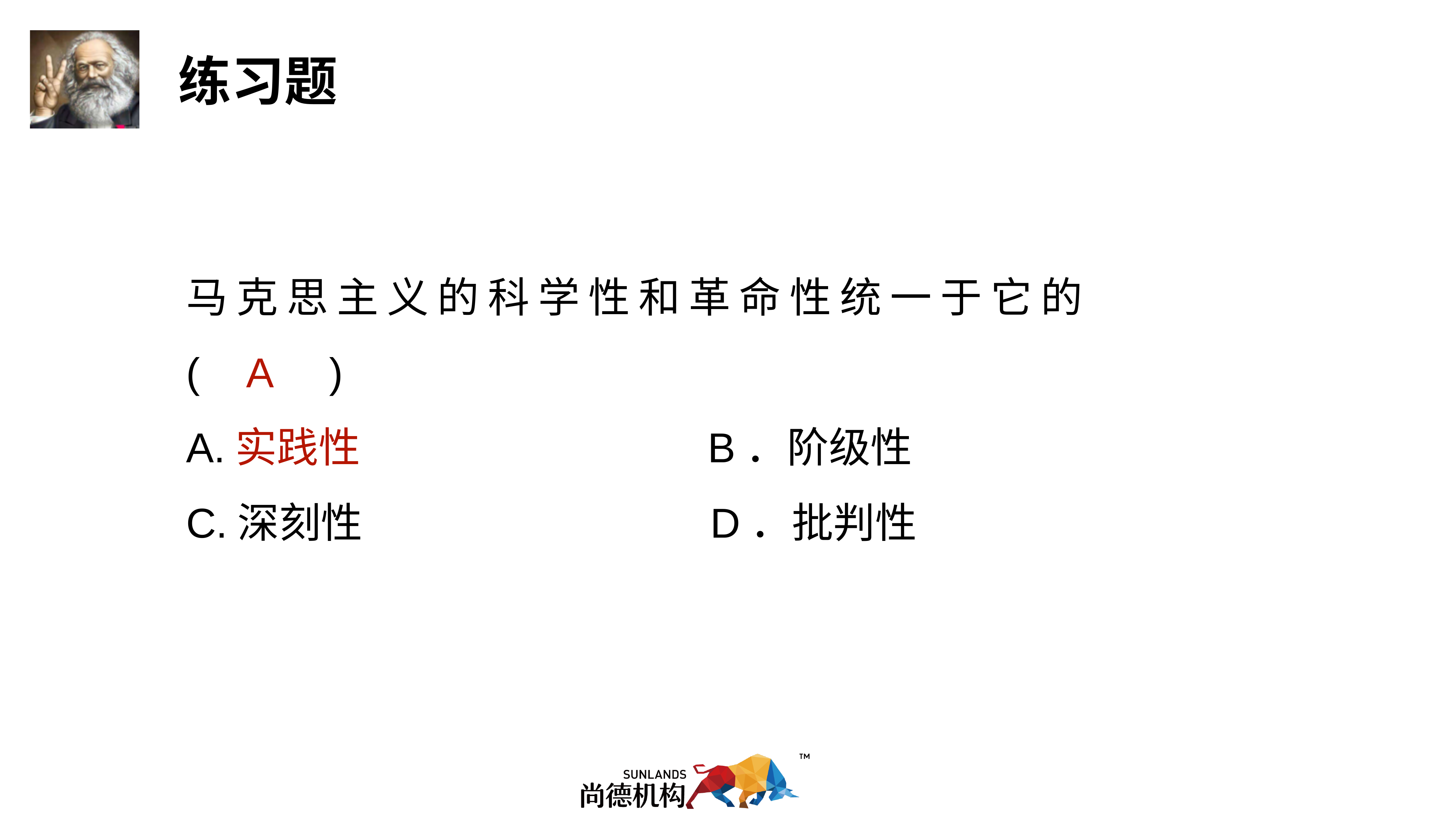

马克思主义的科学性和革命性统一于它的(    A     )
A.实践性                                    B．阶级性
C.深刻性                                    D．批判性